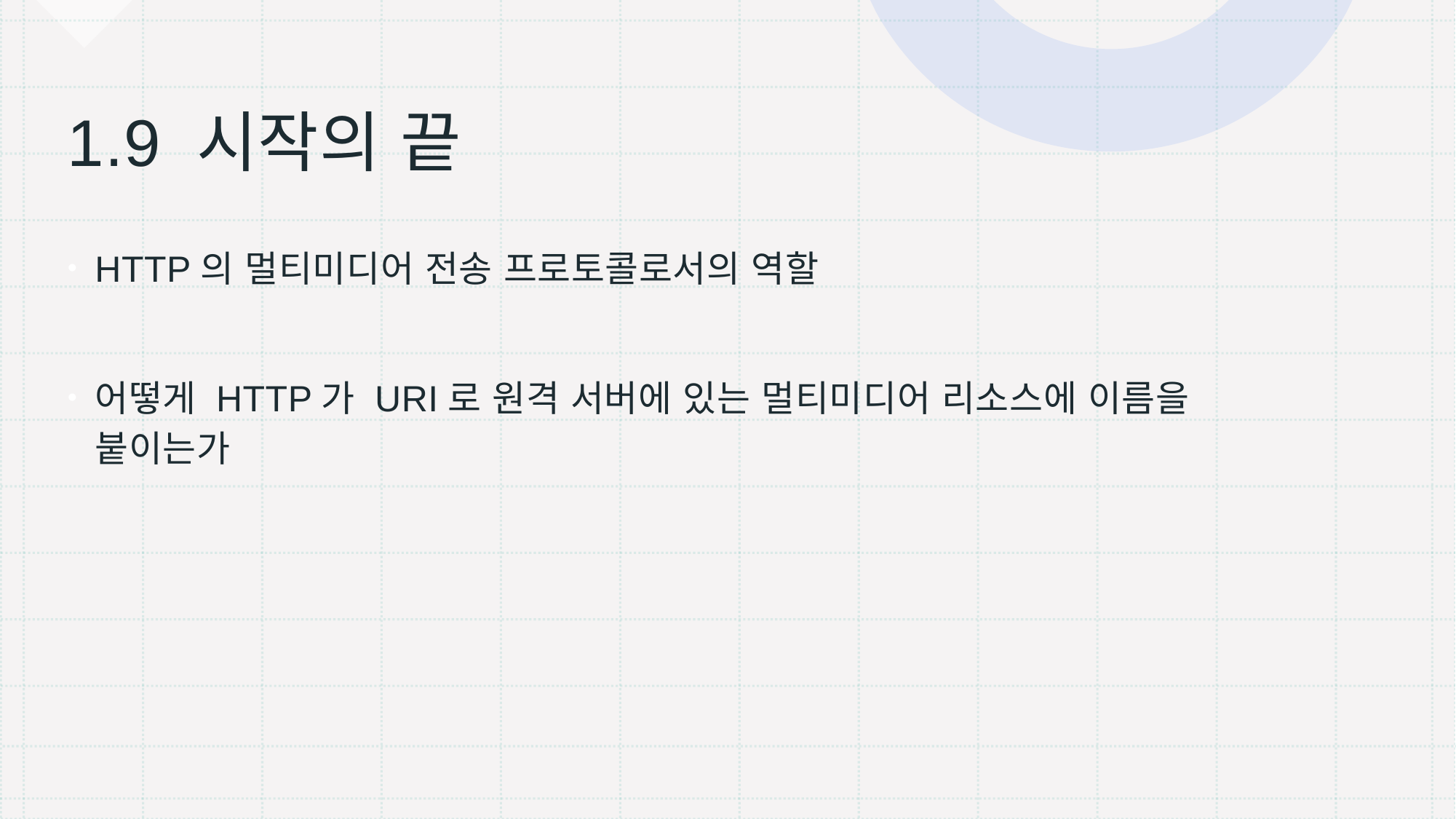

# 1.9 시작의 끝
HTTP의 멀티미디어 전송 프로토콜로서의 역할

어떻게 HTTP가 URI로 원격 서버에 있는 멀티미디어 리소스에 이름을 붙이는가